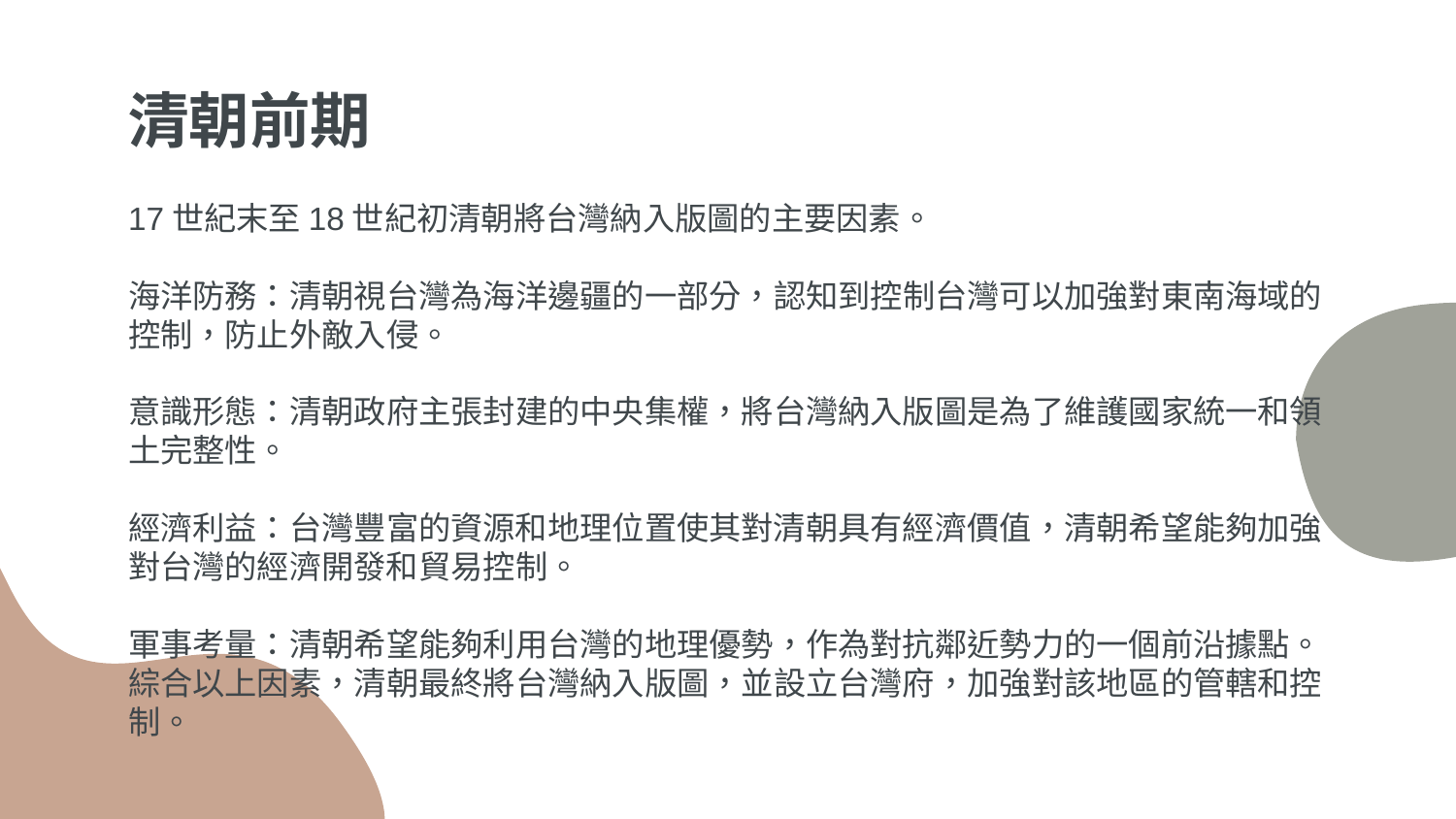

# 清朝前期
17世紀末至18世紀初清朝將台灣納入版圖的主要因素。

海洋防務：清朝視台灣為海洋邊疆的一部分，認知到控制台灣可以加強對東南海域的控制，防止外敵入侵。

意識形態：清朝政府主張封建的中央集權，將台灣納入版圖是為了維護國家統一和領土完整性。

經濟利益：台灣豐富的資源和地理位置使其對清朝具有經濟價值，清朝希望能夠加強對台灣的經濟開發和貿易控制。

軍事考量：清朝希望能夠利用台灣的地理優勢，作為對抗鄰近勢力的一個前沿據點。綜合以上因素，清朝最終將台灣納入版圖，並設立台灣府，加強對該地區的管轄和控制。